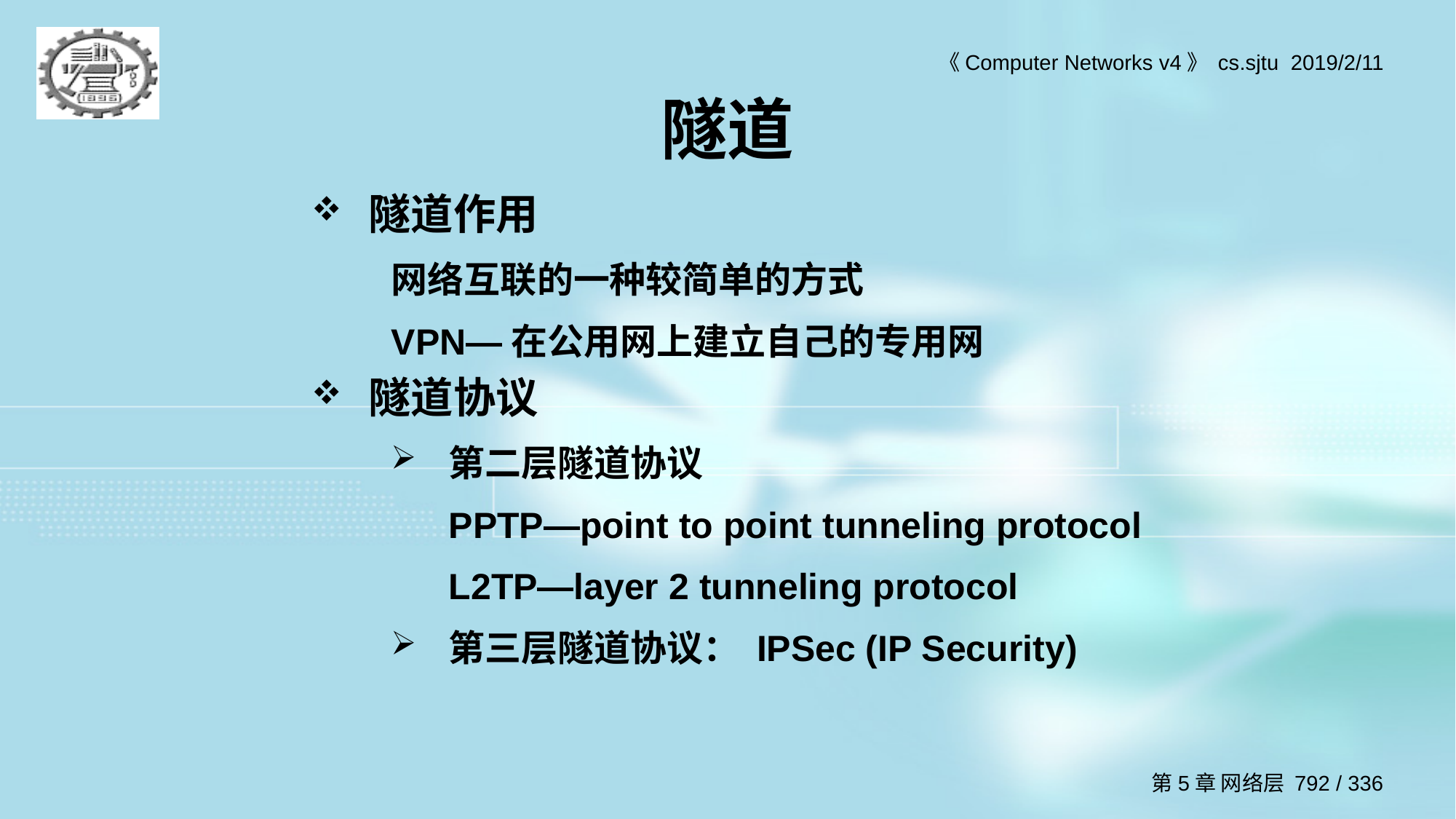

# 隧道
隧道作用
网络互联的一种较简单的方式
VPN—在公用网上建立自己的专用网
隧道协议
第二层隧道协议
	PPTP—point to point tunneling protocol
	L2TP—layer 2 tunneling protocol
第三层隧道协议： IPSec (IP Security)